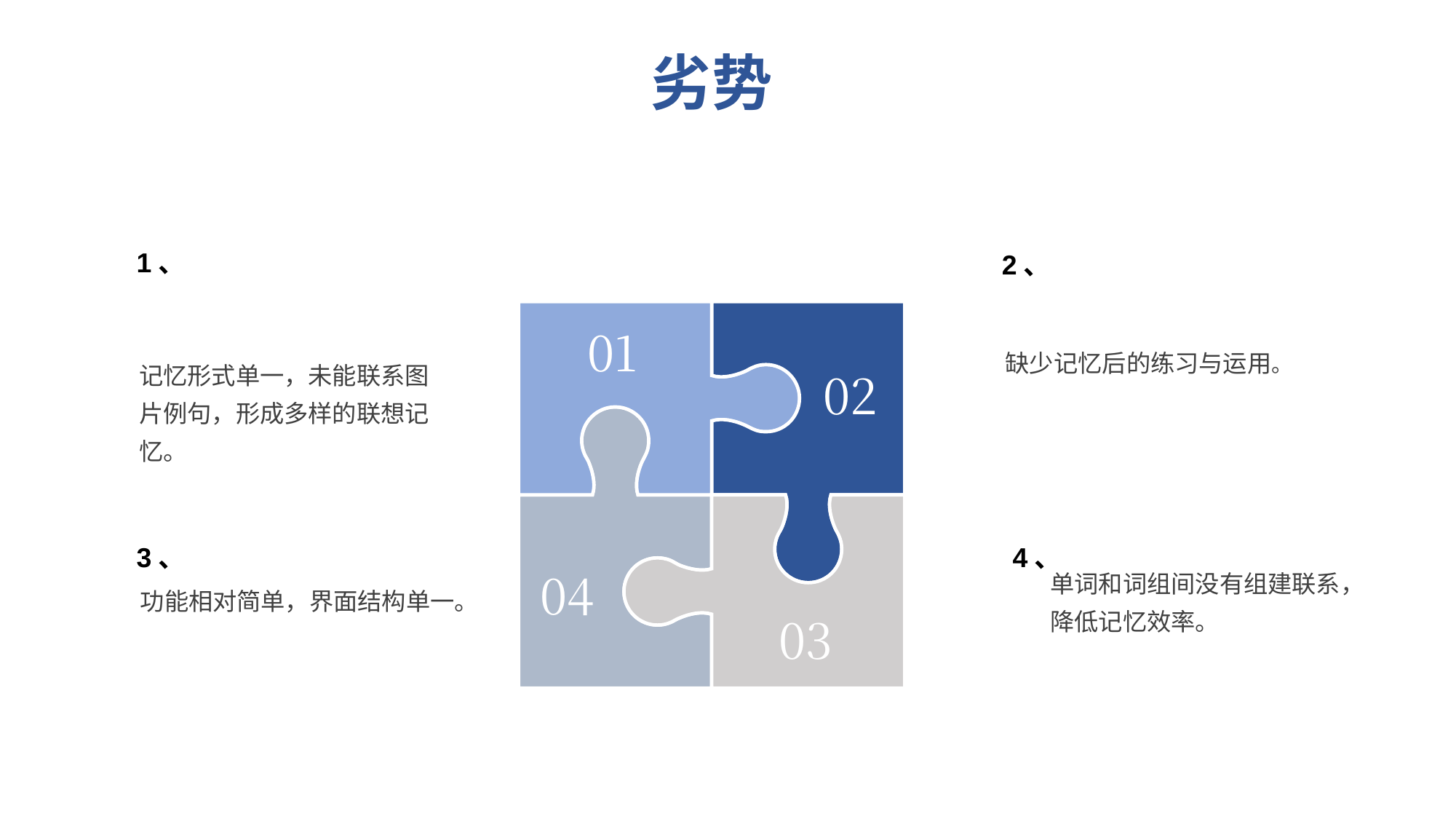

劣势
1、
2、
02
01
04
03
3、
4、
缺少记忆后的练习与运用。
记忆形式单一，未能联系图片例句，形成多样的联想记忆。
单词和词组间没有组建联系，降低记忆效率。
功能相对简单，界面结构单一。